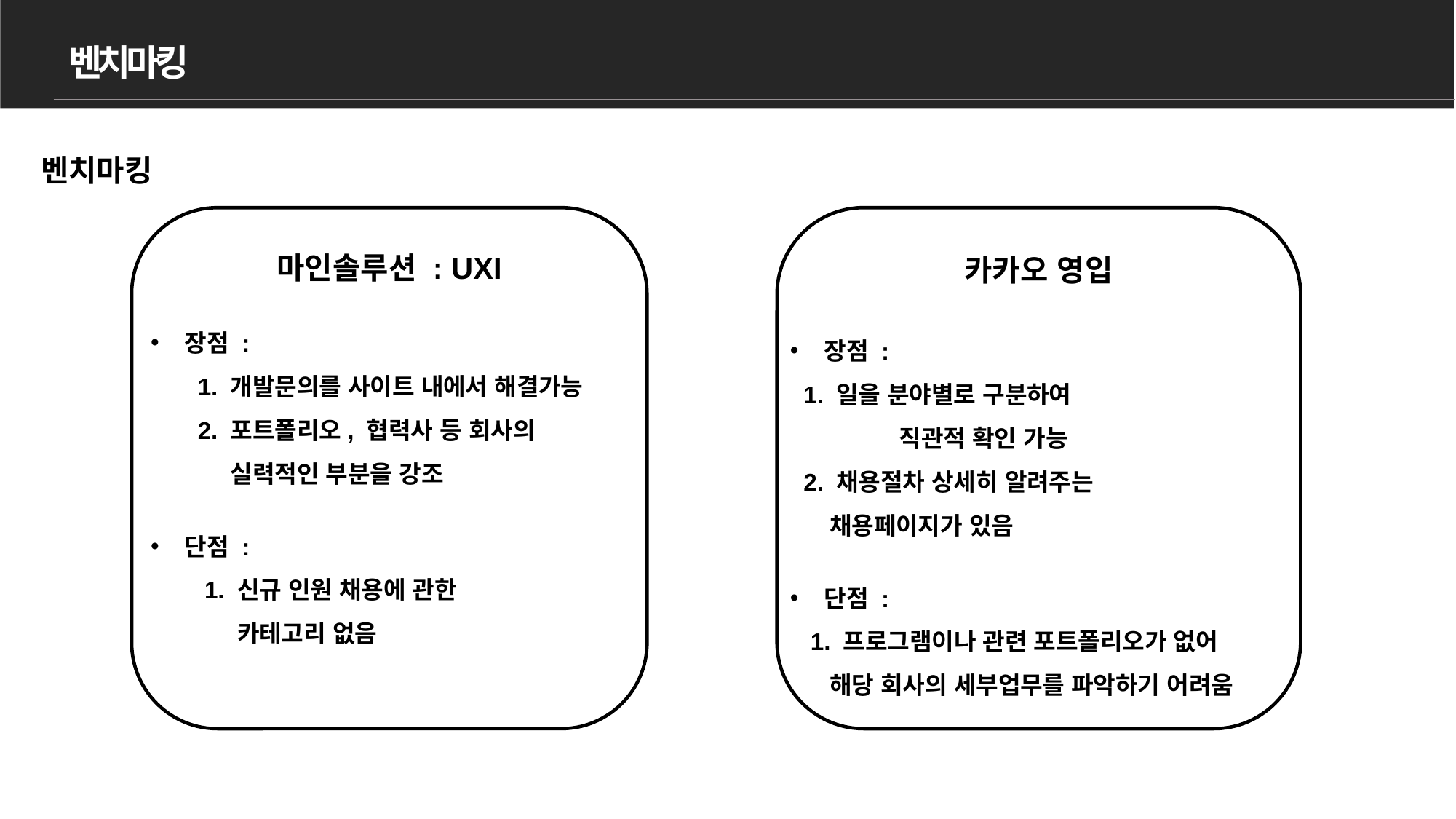

벤치마킹
벤치마킹

마인솔루션 : UXI
카카오 영입

장점 :
       1. 개발문의를 사이트 내에서 해결가능
       2. 포트폴리오, 협력사 등 회사의
           실력적인 부분을 강조

단점 :
        1. 신규 인원 채용에 관한
            카테고리 없음

장점 :
  1. 일을 분야별로 구분하여
	직관적 확인 가능
  2. 채용절차 상세히 알려주는
     채용페이지가 있음

단점 :
   1. 프로그램이나 관련 포트폴리오가 없어
     해당 회사의 세부업무를 파악하기 어려움